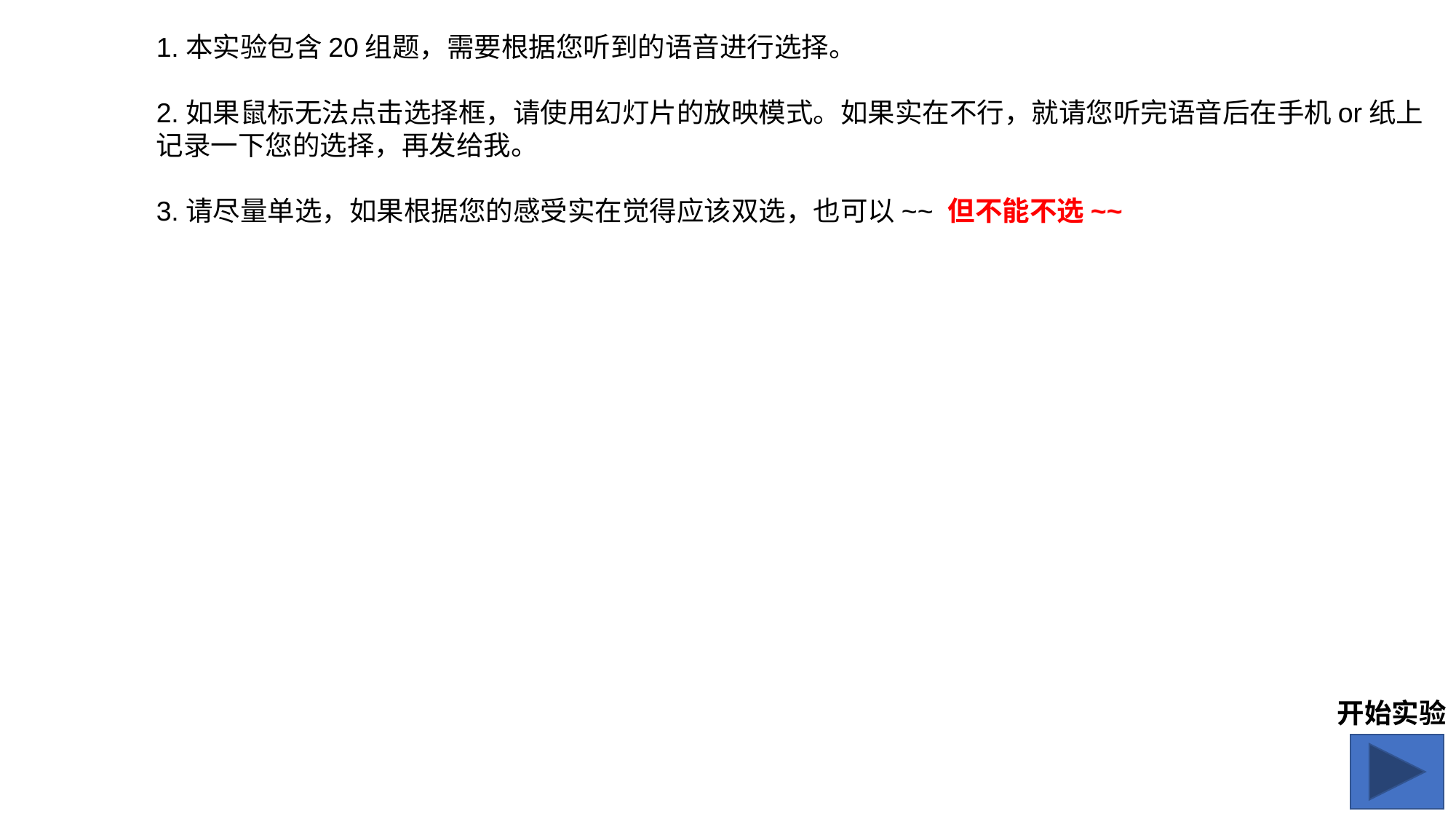

1.本实验包含20组题，需要根据您听到的语音进行选择。

2.如果鼠标无法点击选择框，请使用幻灯片的放映模式。如果实在不行，就请您听完语音后在手机or纸上记录一下您的选择，再发给我。

3.请尽量单选，如果根据您的感受实在觉得应该双选，也可以~~ 但不能不选~~

开始实验